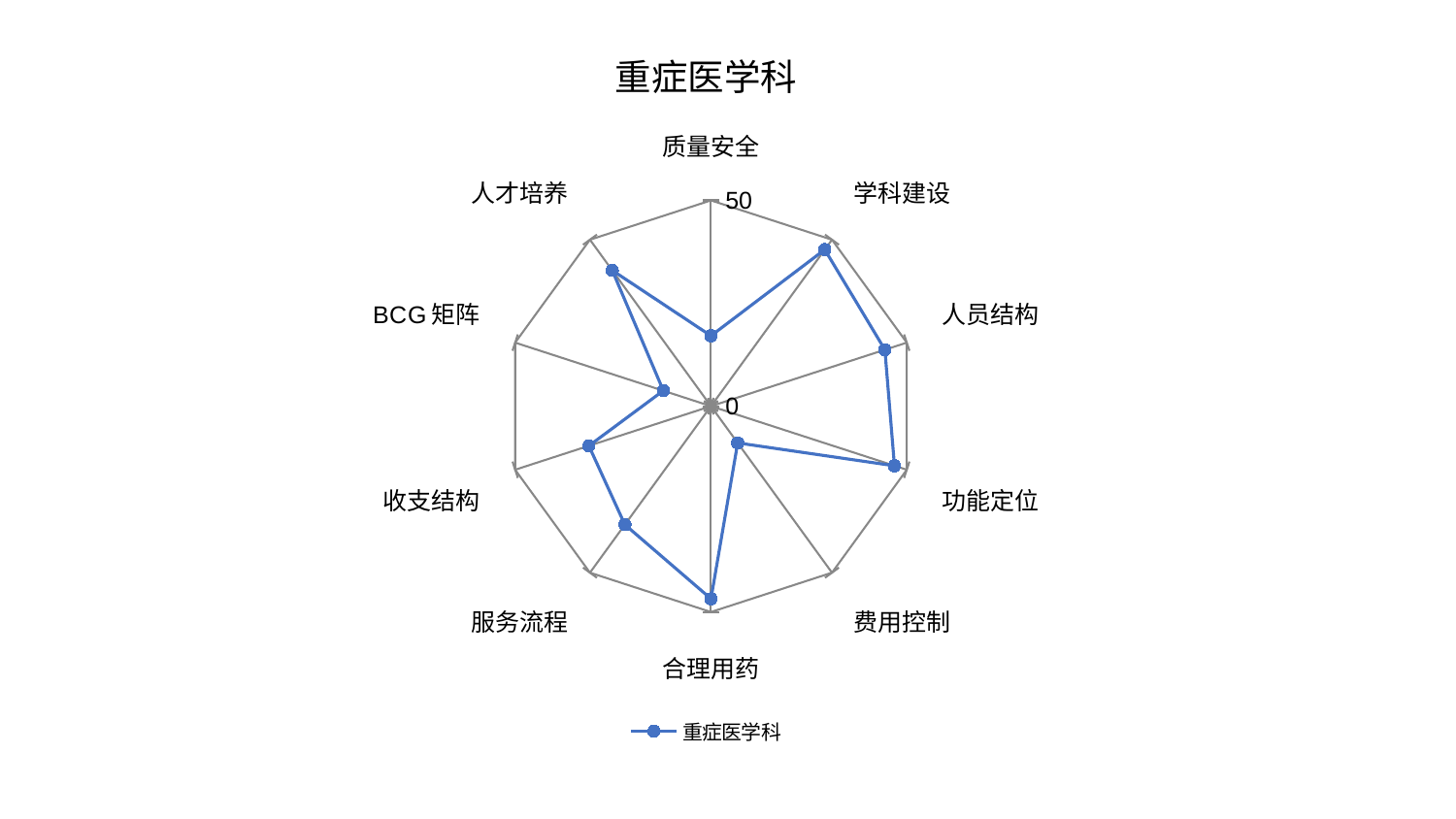

### Chart: 重症医学科

| Category | 重症医学科 |
|---|---|
| 质量安全 | 17.102533690301684 |
| 学科建设 | 47.023221686283776 |
| 人员结构 | 44.41742112300584 |
| 功能定位 | 46.854481196506285 |
| 费用控制 | 11.042831005355508 |
| 合理用药 | 46.79776409688689 |
| 服务流程 | 35.5707949775079 |
| 收支结构 | 31.17615610687091 |
| BCG矩阵 | 12.16957255167732 |
| 人才培养 | 40.782704722502956 |
105